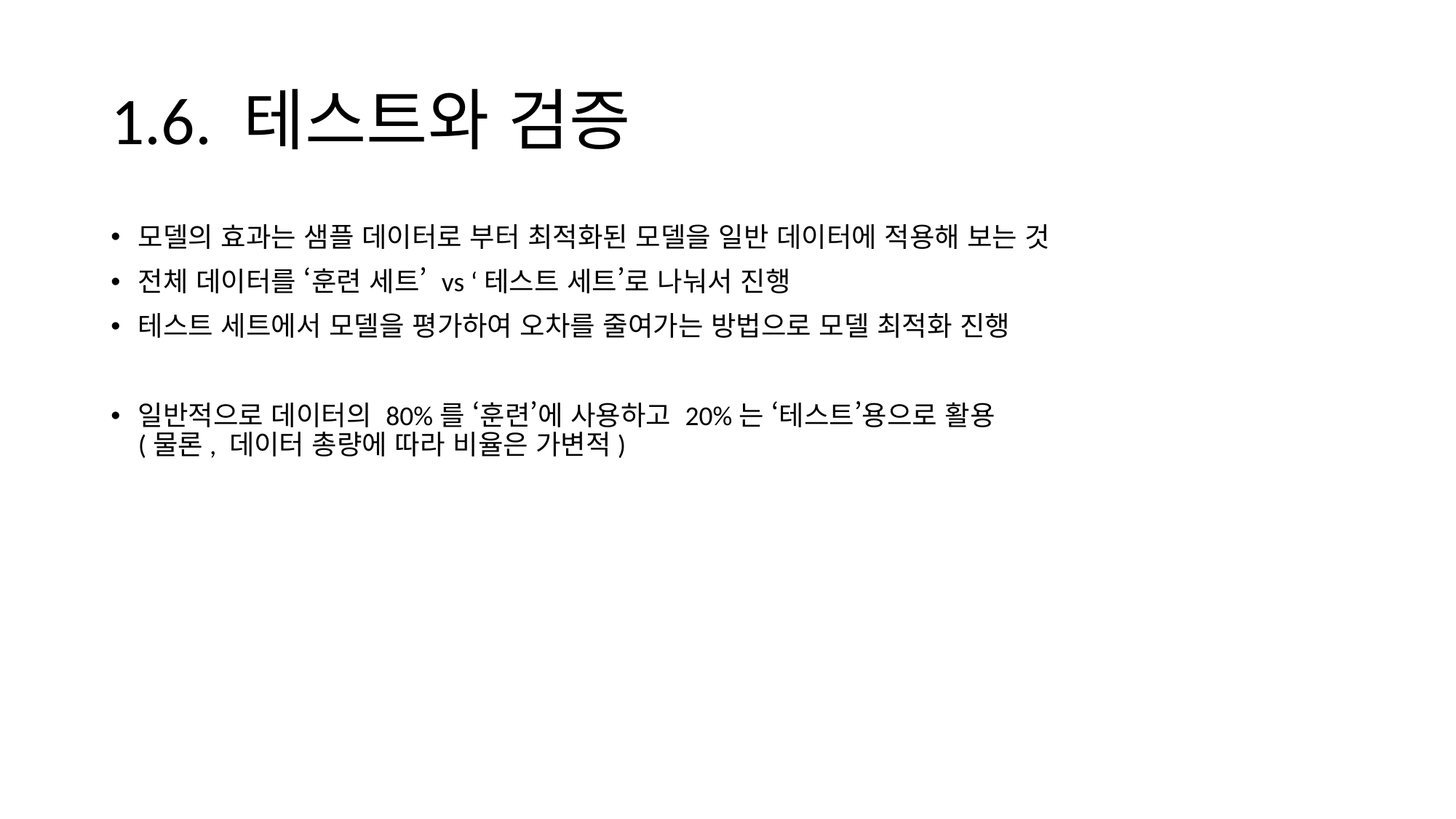

# 1.6. 테스트와 검증
모델의 효과는 샘플 데이터로 부터 최적화된 모델을 일반 데이터에 적용해 보는 것
전체 데이터를 ‘훈련 세트’ vs ‘테스트 세트’로 나눠서 진행
테스트 세트에서 모델을 평가하여 오차를 줄여가는 방법으로 모델 최적화 진행

일반적으로 데이터의 80%를 ‘훈련’에 사용하고 20%는 ‘테스트’용으로 활용
(물론, 데이터 총량에 따라 비율은 가변적)